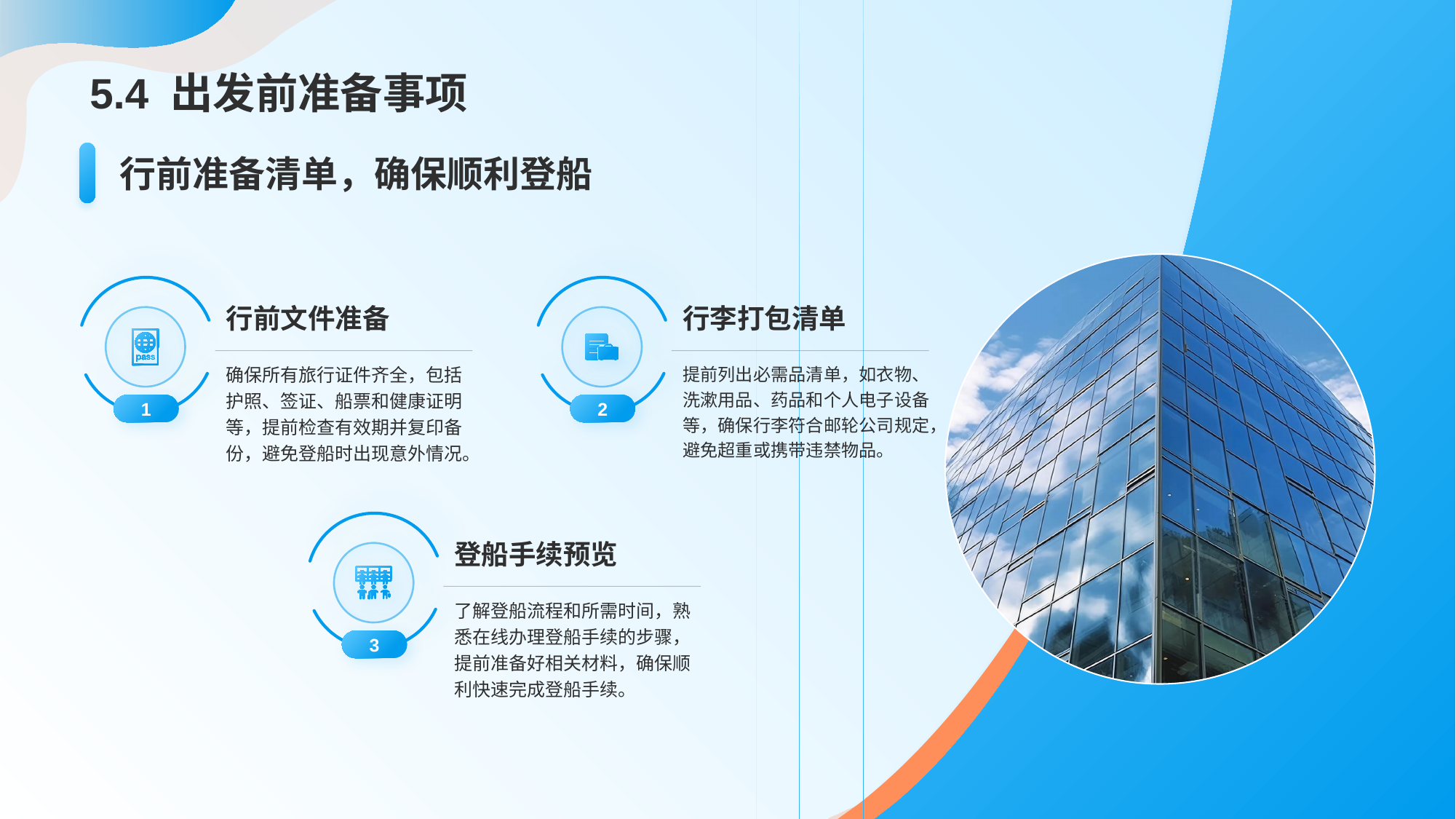

行前准备清单，确保顺利登船

行李打包清单

提前列出必需品清单，如衣物、洗漱用品、药品和个人电子设备等，确保行李符合邮轮公司规定，避免超重或携带违禁物品。
2
行前文件准备

确保所有旅行证件齐全，包括护照、签证、船票和健康证明等，提前检查有效期并复印备份，避免登船时出现意外情况。
1
登船手续预览

了解登船流程和所需时间，熟悉在线办理登船手续的步骤，提前准备好相关材料，确保顺利快速完成登船手续。
3

# 5.4 出发前准备事项